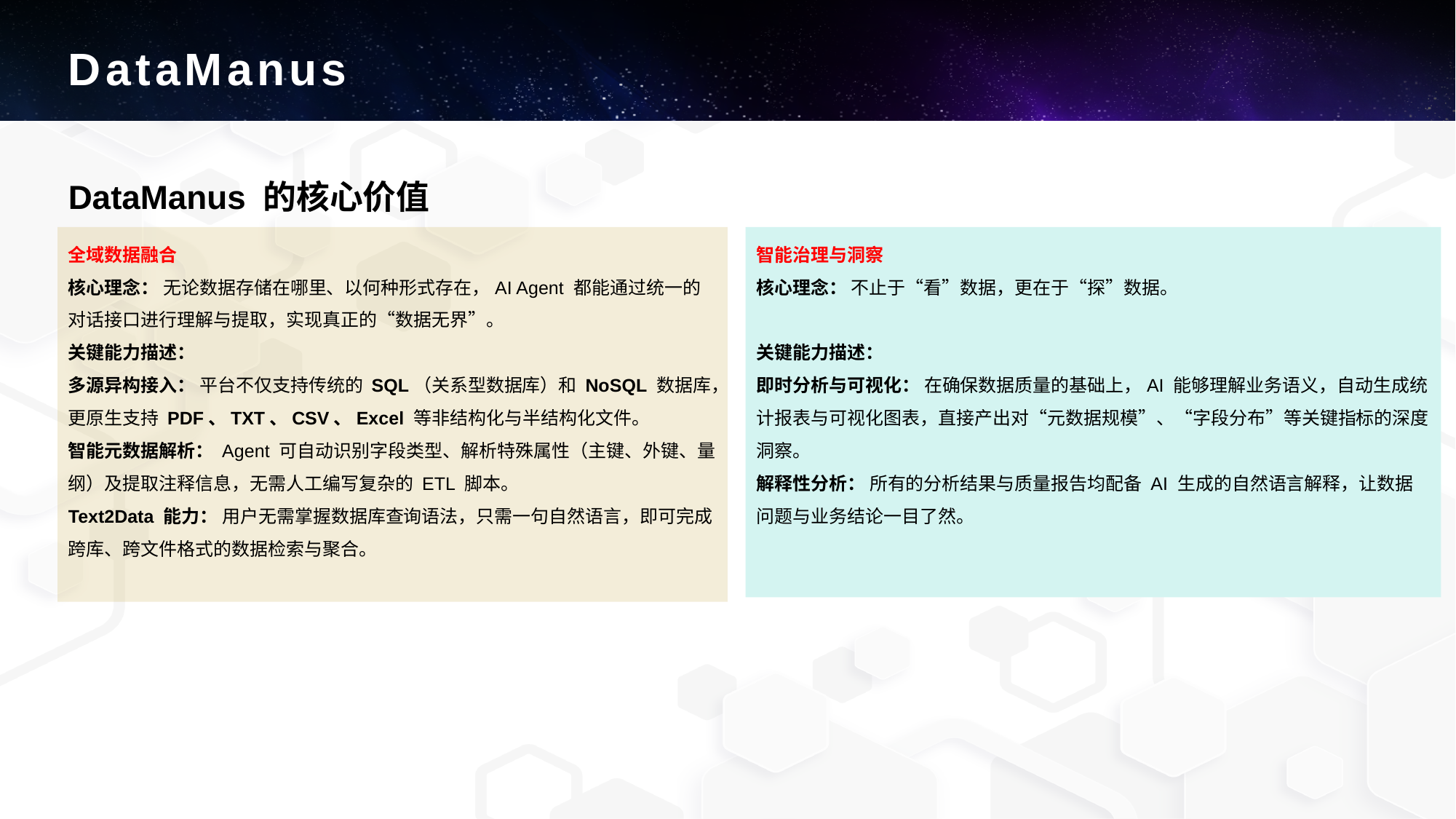

# DataManus
DataManus 的核心价值
全域数据融合
核心理念： 无论数据存储在哪里、以何种形式存在，AI Agent 都能通过统一的对话接口进行理解与提取，实现真正的“数据无界”。
关键能力描述：
多源异构接入： 平台不仅支持传统的 SQL（关系型数据库）和 NoSQL 数据库，更原生支持 PDF、TXT、CSV、Excel 等非结构化与半结构化文件。
智能元数据解析： Agent 可自动识别字段类型、解析特殊属性（主键、外键、量纲）及提取注释信息，无需人工编写复杂的 ETL 脚本。
Text2Data 能力： 用户无需掌握数据库查询语法，只需一句自然语言，即可完成跨库、跨文件格式的数据检索与聚合。

智能治理与洞察
核心理念： 不止于“看”数据，更在于“探”数据。

关键能力描述：
即时分析与可视化： 在确保数据质量的基础上，AI 能够理解业务语义，自动生成统计报表与可视化图表，直接产出对“元数据规模”、“字段分布”等关键指标的深度洞察。
解释性分析： 所有的分析结果与质量报告均配备 AI 生成的自然语言解释，让数据问题与业务结论一目了然。